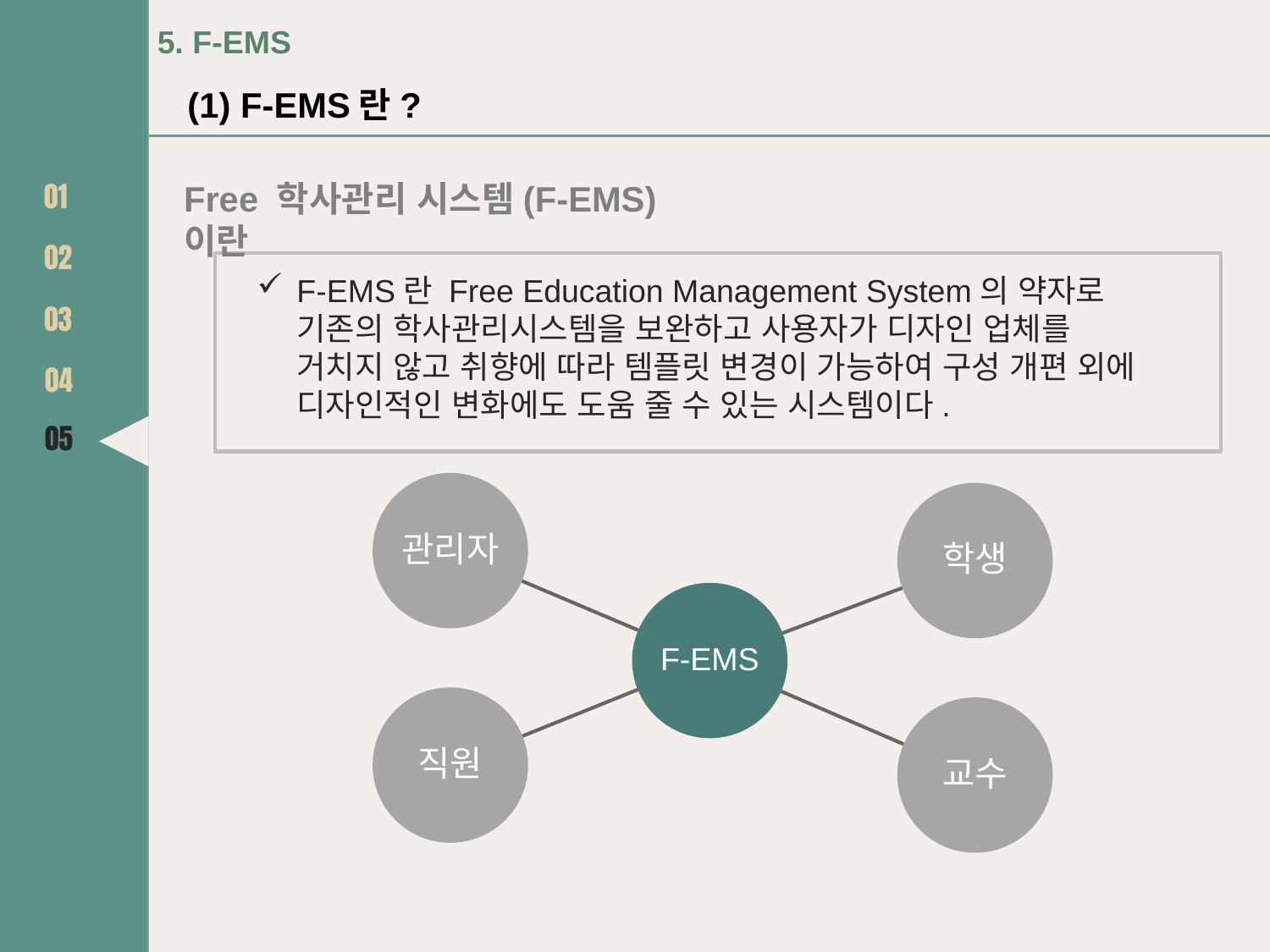

01

02
03
04
05

5. F-EMS
(1) F-EMS란?

Free 학사관리 시스템(F-EMS)이란

F-EMS란 Free Education Management System의 약자로 기존의 학사관리시스템을 보완하고 사용자가 디자인 업체를 거치지 않고 취향에 따라 템플릿 변경이 가능하여 구성 개편 외에 디자인적인 변화에도 도움 줄 수 있는 시스템이다.

F-EMS

직원

학생

교수

관리자